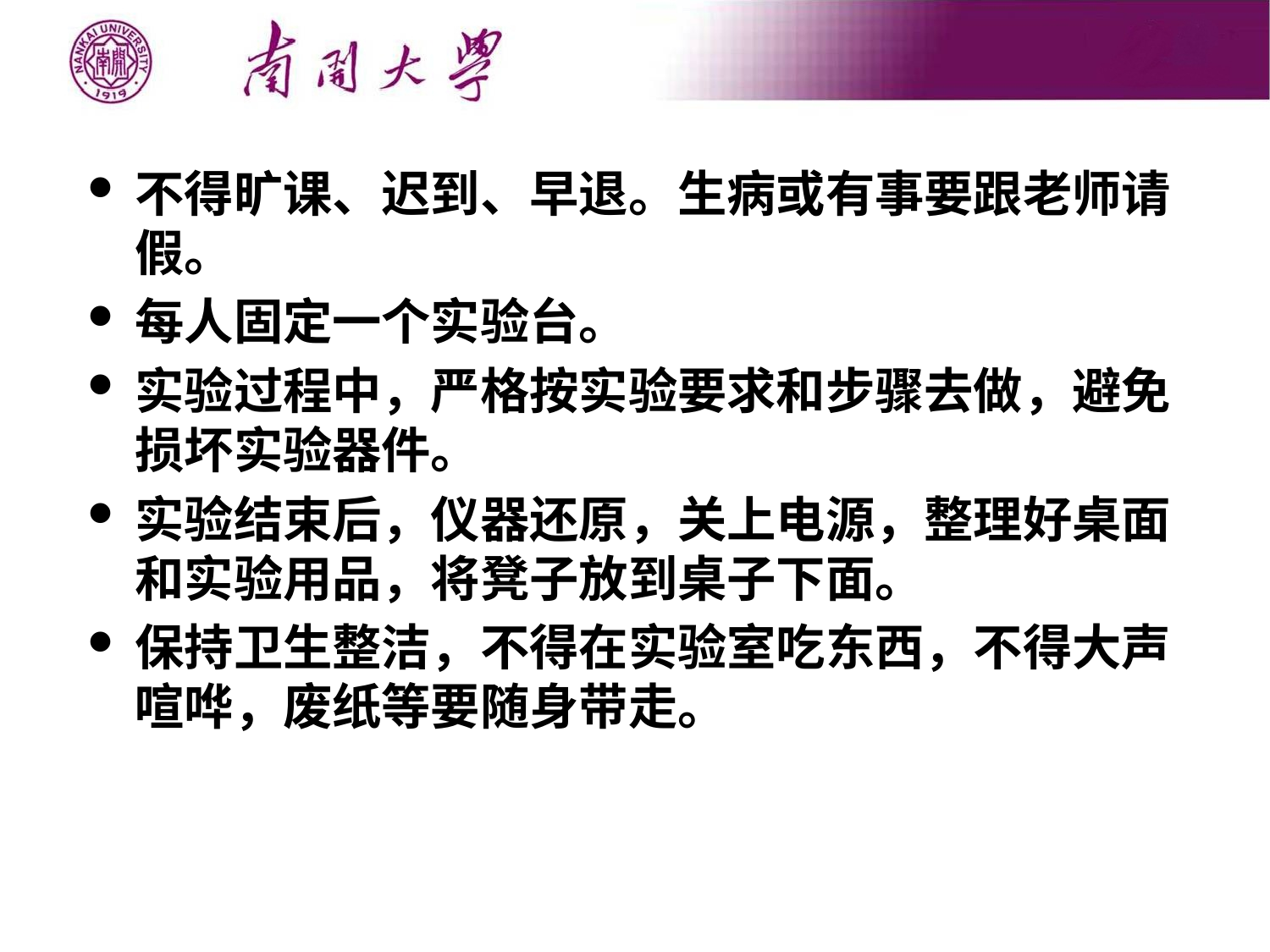

不得旷课、迟到、早退。生病或有事要跟老师请假。
每人固定一个实验台。
实验过程中，严格按实验要求和步骤去做，避免损坏实验器件。
实验结束后，仪器还原，关上电源，整理好桌面和实验用品，将凳子放到桌子下面。
保持卫生整洁，不得在实验室吃东西，不得大声喧哗，废纸等要随身带走。